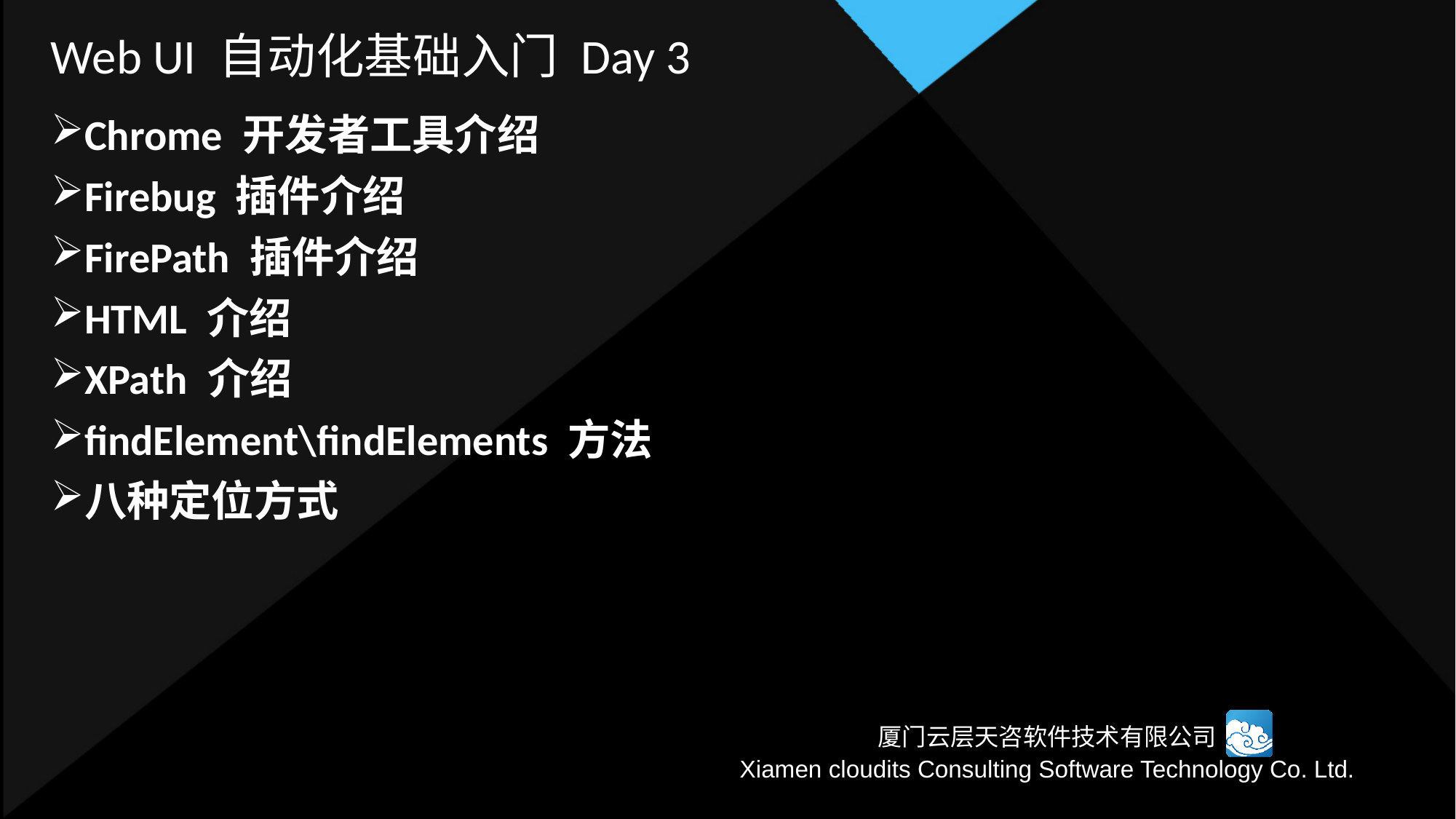

# Web UI 自动化基础入门 Day 3
Chrome 开发者工具介绍
Firebug 插件介绍
FirePath 插件介绍
HTML 介绍
XPath 介绍
findElement\findElements 方法
八种定位方式